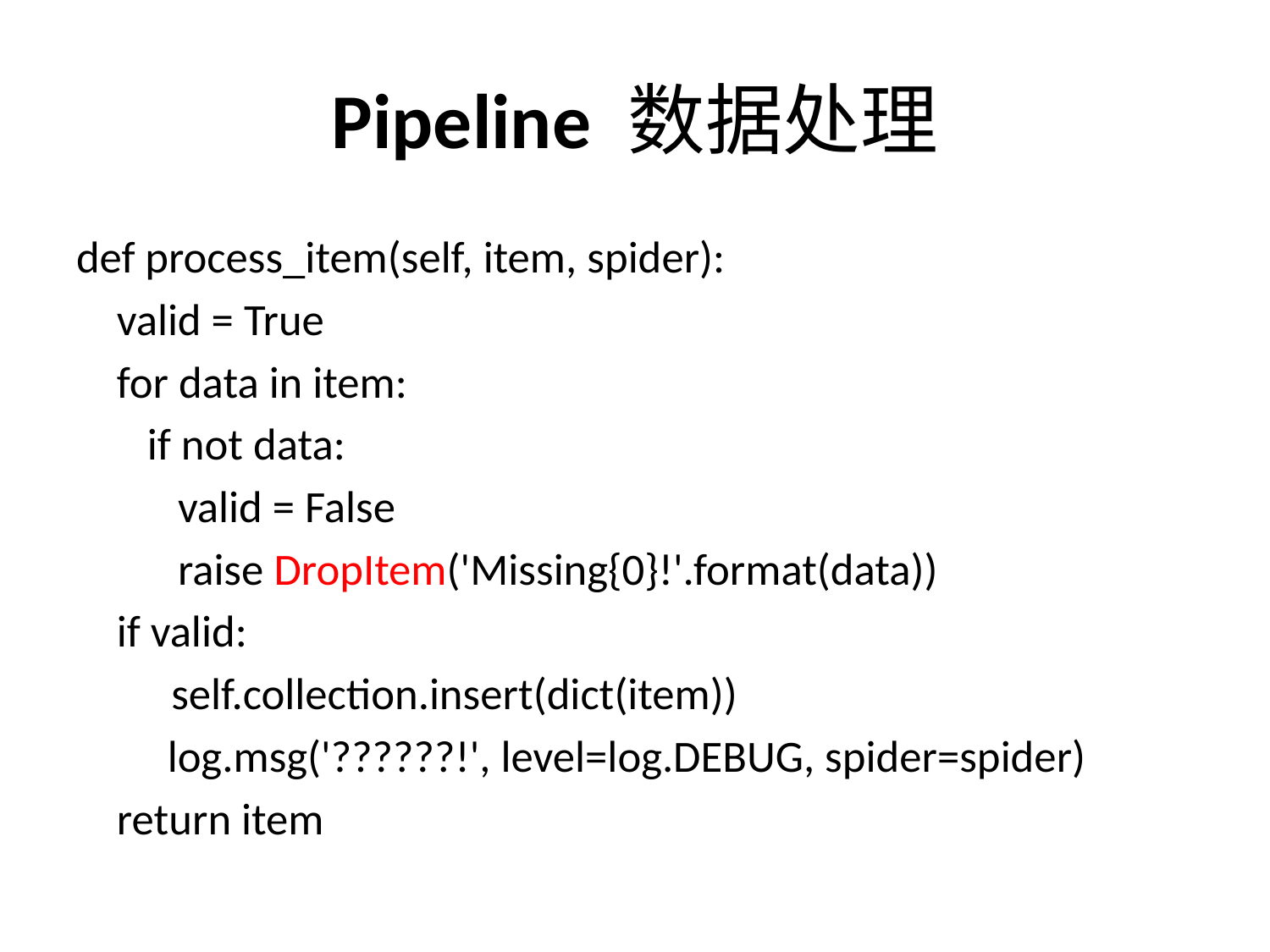

# Pipeline 数据处理
def process_item(self, item, spider):
    valid = True
    for data in item:
       if not data:
          valid = False
          raise DropItem('Missing{0}!'.format(data))
    if valid:
	     self.collection.insert(dict(item))
         log.msg('??????!', level=log.DEBUG, spider=spider)
    return item